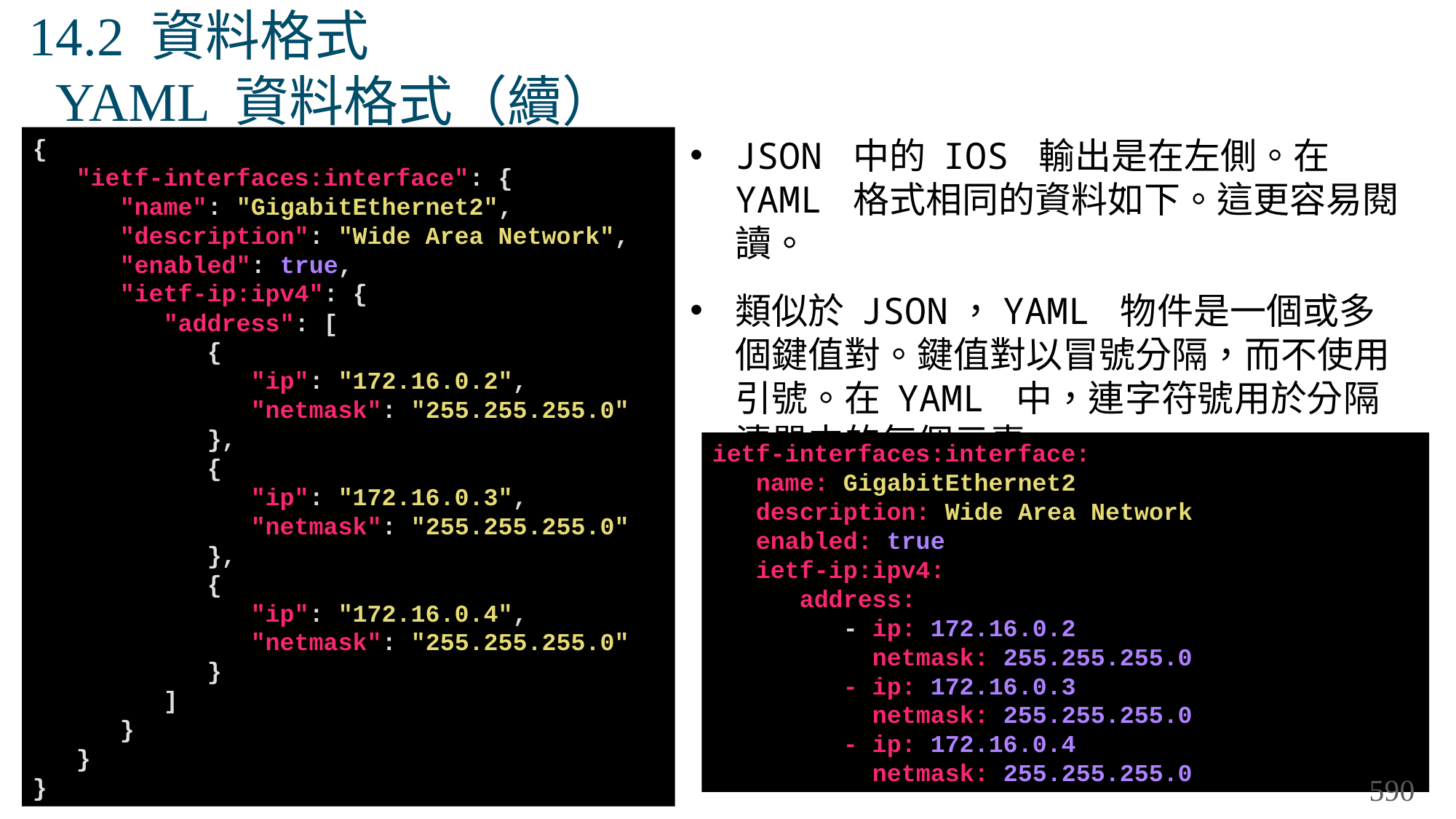

# 14.2 資料格式 YAML 資料格式（續）
{
   "ietf-interfaces:interface": {
      "name": "GigabitEthernet2",
      "description": "Wide Area Network",
      "enabled": true,
      "ietf-ip:ipv4": {
         "address": [
            {
               "ip": "172.16.0.2",
               "netmask": "255.255.255.0"
            },
            {
               "ip": "172.16.0.3",
               "netmask": "255.255.255.0"
            },
            {
               "ip": "172.16.0.4",
               "netmask": "255.255.255.0"
            }
         ]
      }
   }
}
JSON 中的 IOS 輸出是在左側。在 YAML 格式相同的資料如下。這更容易閱讀。
類似於 JSON，YAML 物件是一個或多個鍵值對。鍵值對以冒號分隔，而不使用引號。在 YAML 中，連字符號用於分隔清單中的每個元素。
ietf-interfaces:interface:
   name: GigabitEthernet2
   description: Wide Area Network
   enabled: true
   ietf-ip:ipv4:
      address:
         - ip: 172.16.0.2
           netmask: 255.255.255.0
         - ip: 172.16.0.3
           netmask: 255.255.255.0
         - ip: 172.16.0.4
           netmask: 255.255.255.0
590